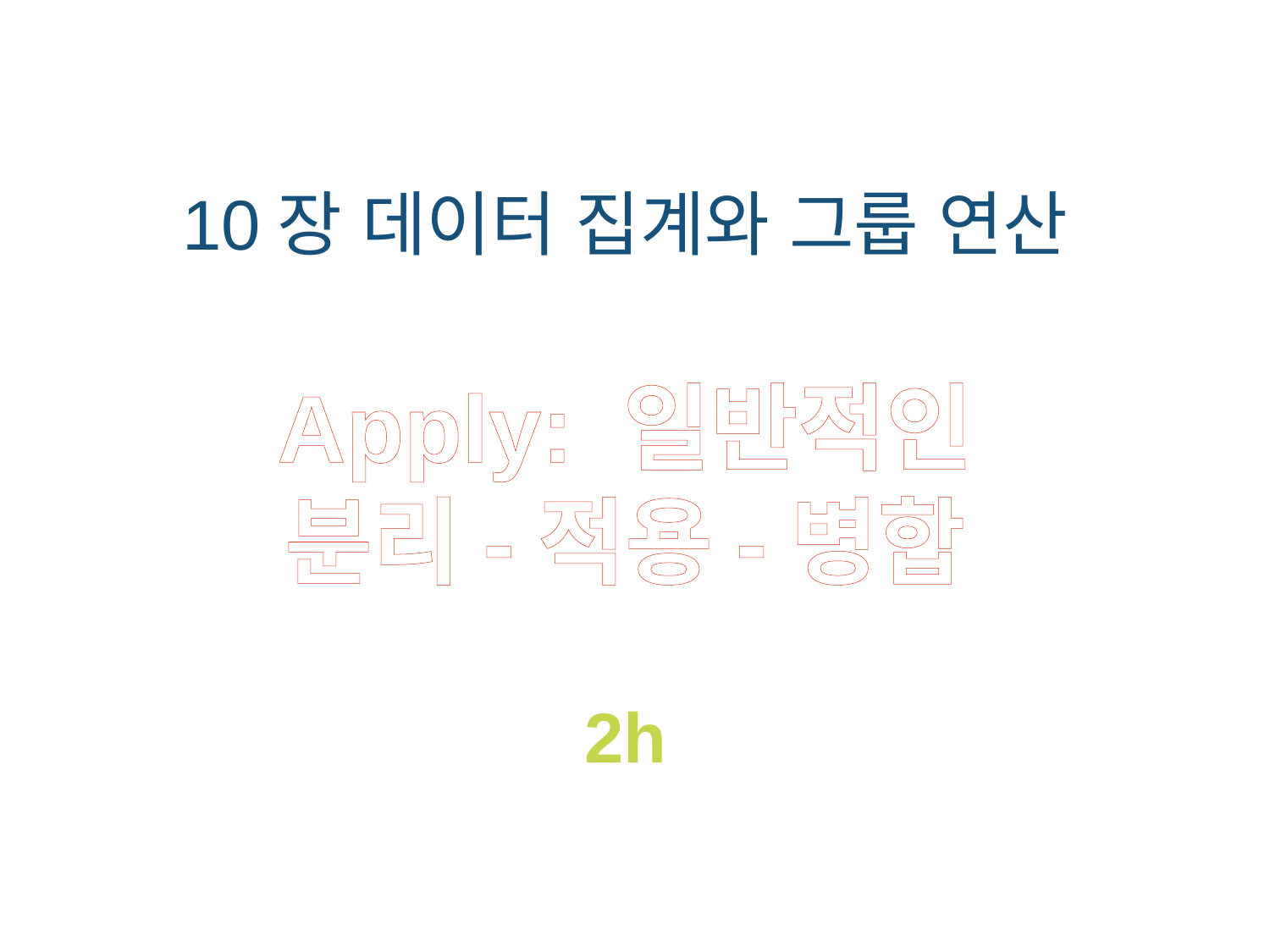

10장 데이터 집계와 그룹 연산
Apply: 일반적인 분리-적용-병합
2h